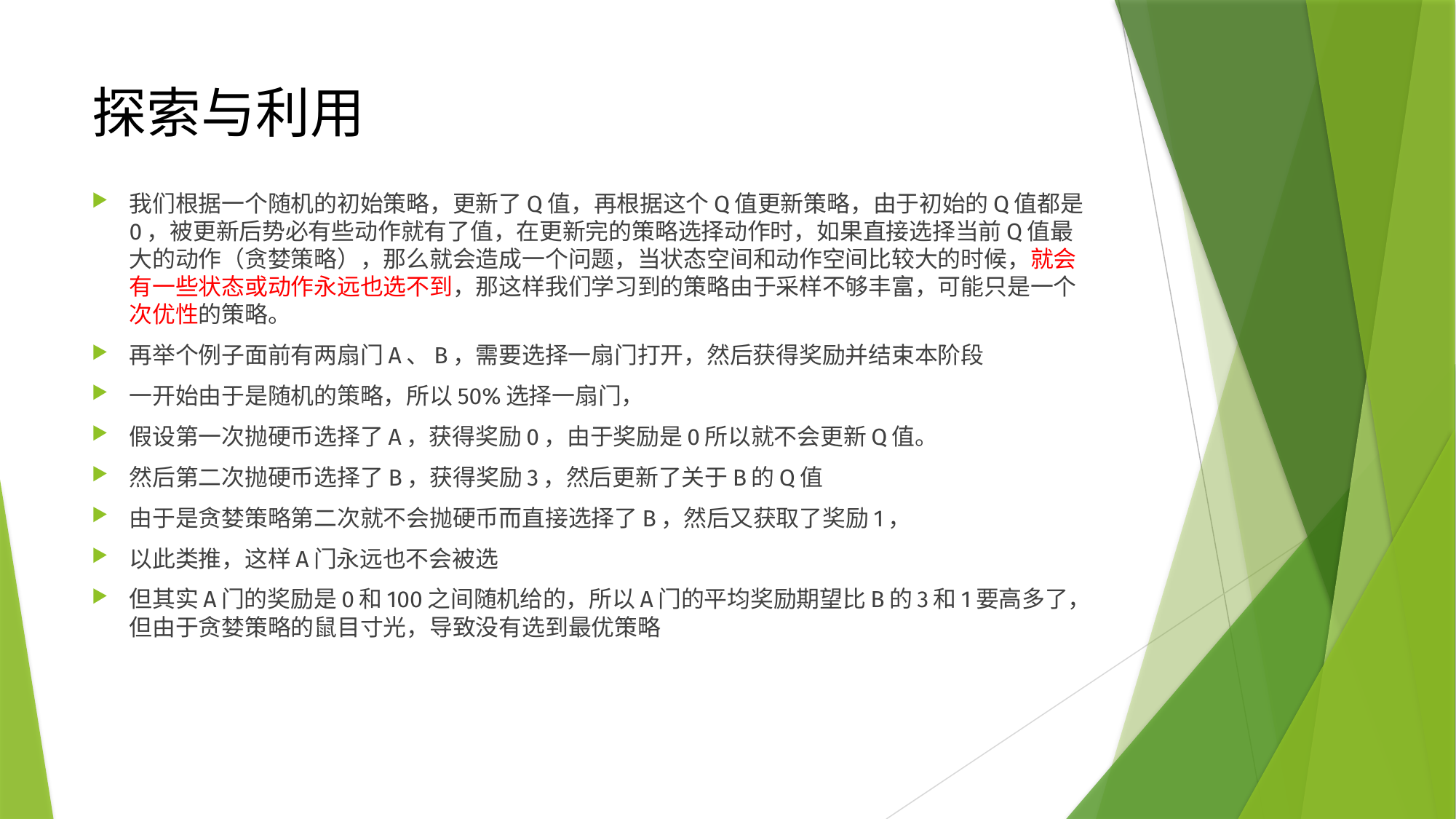

# 探索与利用
我们根据一个随机的初始策略，更新了Q值，再根据这个Q值更新策略，由于初始的Q值都是0，被更新后势必有些动作就有了值，在更新完的策略选择动作时，如果直接选择当前Q值最大的动作（贪婪策略），那么就会造成一个问题，当状态空间和动作空间比较大的时候，就会有一些状态或动作永远也选不到，那这样我们学习到的策略由于采样不够丰富，可能只是一个次优性的策略。
再举个例子面前有两扇门A、B，需要选择一扇门打开，然后获得奖励并结束本阶段
一开始由于是随机的策略，所以50%选择一扇门，
假设第一次抛硬币选择了A，获得奖励0，由于奖励是0所以就不会更新Q值。
然后第二次抛硬币选择了B，获得奖励3，然后更新了关于B的Q值
由于是贪婪策略第二次就不会抛硬币而直接选择了B，然后又获取了奖励1，
以此类推，这样A门永远也不会被选
但其实A门的奖励是0和100之间随机给的，所以A门的平均奖励期望比B的3和1要高多了，但由于贪婪策略的鼠目寸光，导致没有选到最优策略